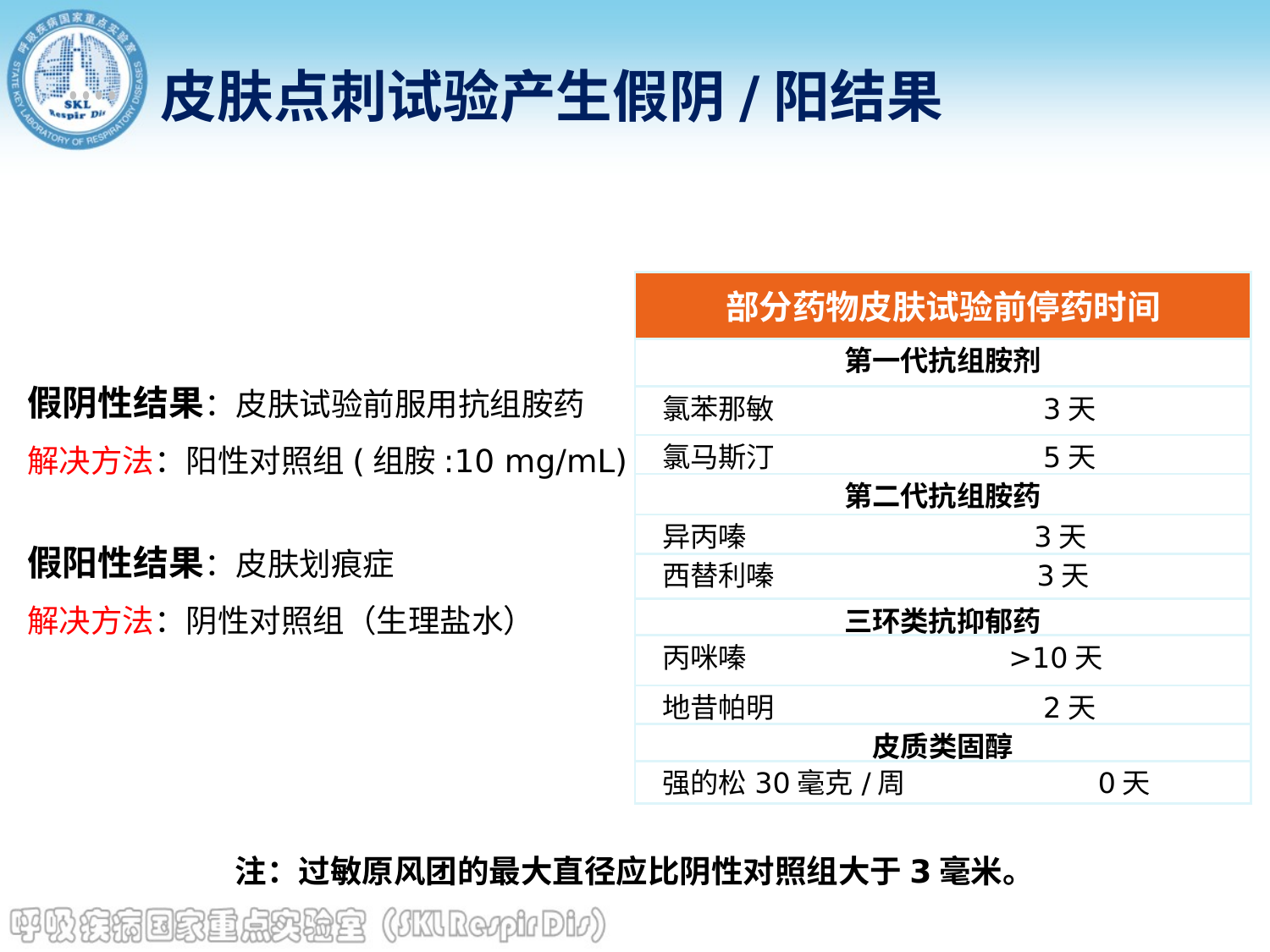

皮肤点刺试验产生假阴/阳结果

| 部分药物皮肤试验前停药时间 |
| --- |
| 第一代抗组胺剂 |
| 氯苯那敏 3天 |
| 氯马斯汀 5天 |
| 第二代抗组胺药 |
| 异丙嗪 3天 |
| 西替利嗪 3天 |
| 三环类抗抑郁药 |
| 丙咪嗪 >10天 |
| 地昔帕明 2天 |
| 皮质类固醇 |
| 强的松30毫克/周 0天 |
假阴性结果：皮肤试验前服用抗组胺药
解决方法：阳性对照组(组胺:10 mg/mL)

假阳性结果：皮肤划痕症
解决方法：阴性对照组（生理盐水）

注：过敏原风团的最大直径应比阴性对照组大于3毫米。